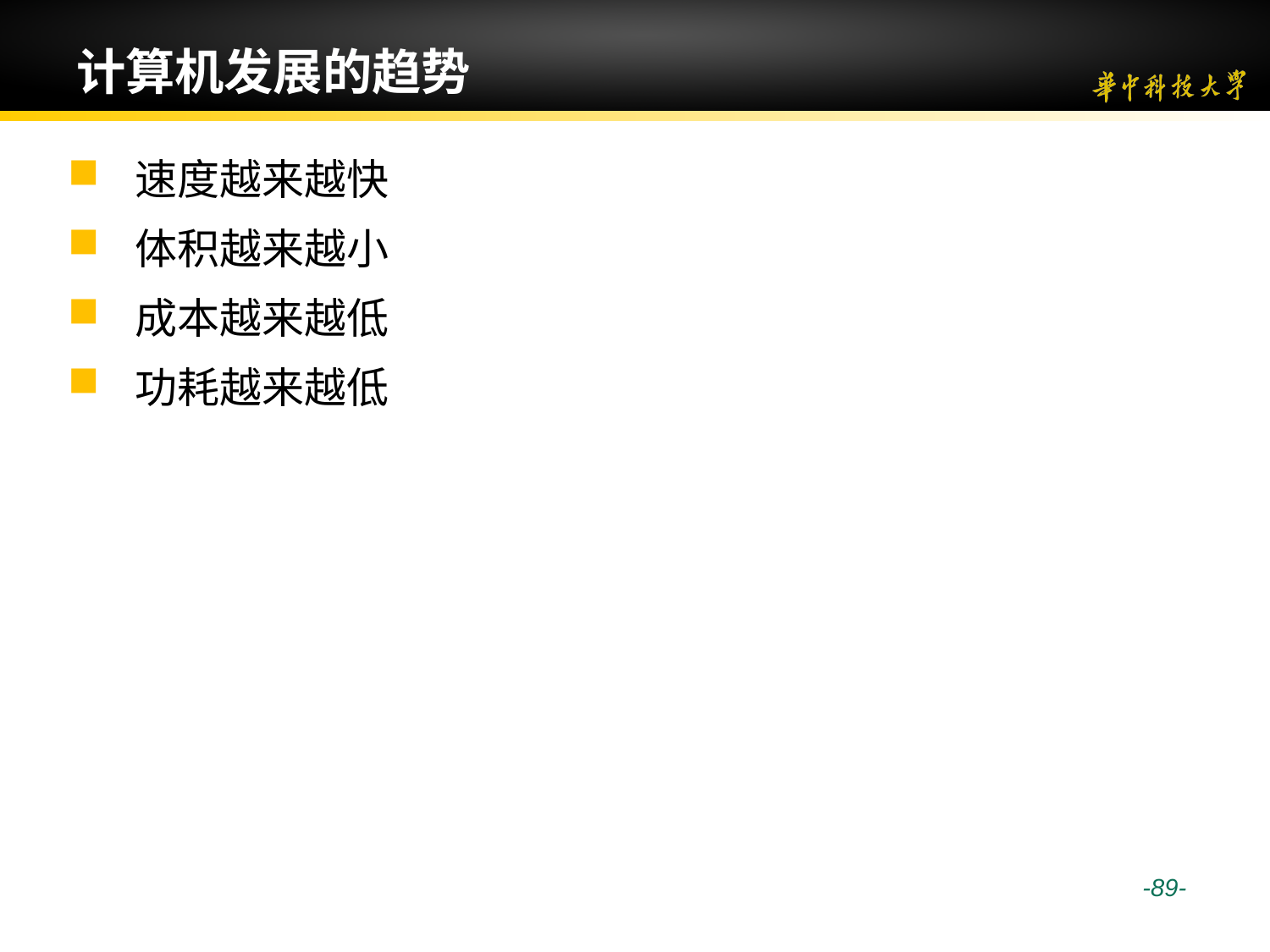

# 计算机发展的趋势
 速度越来越快
 体积越来越小
 成本越来越低
 功耗越来越低

 -89-